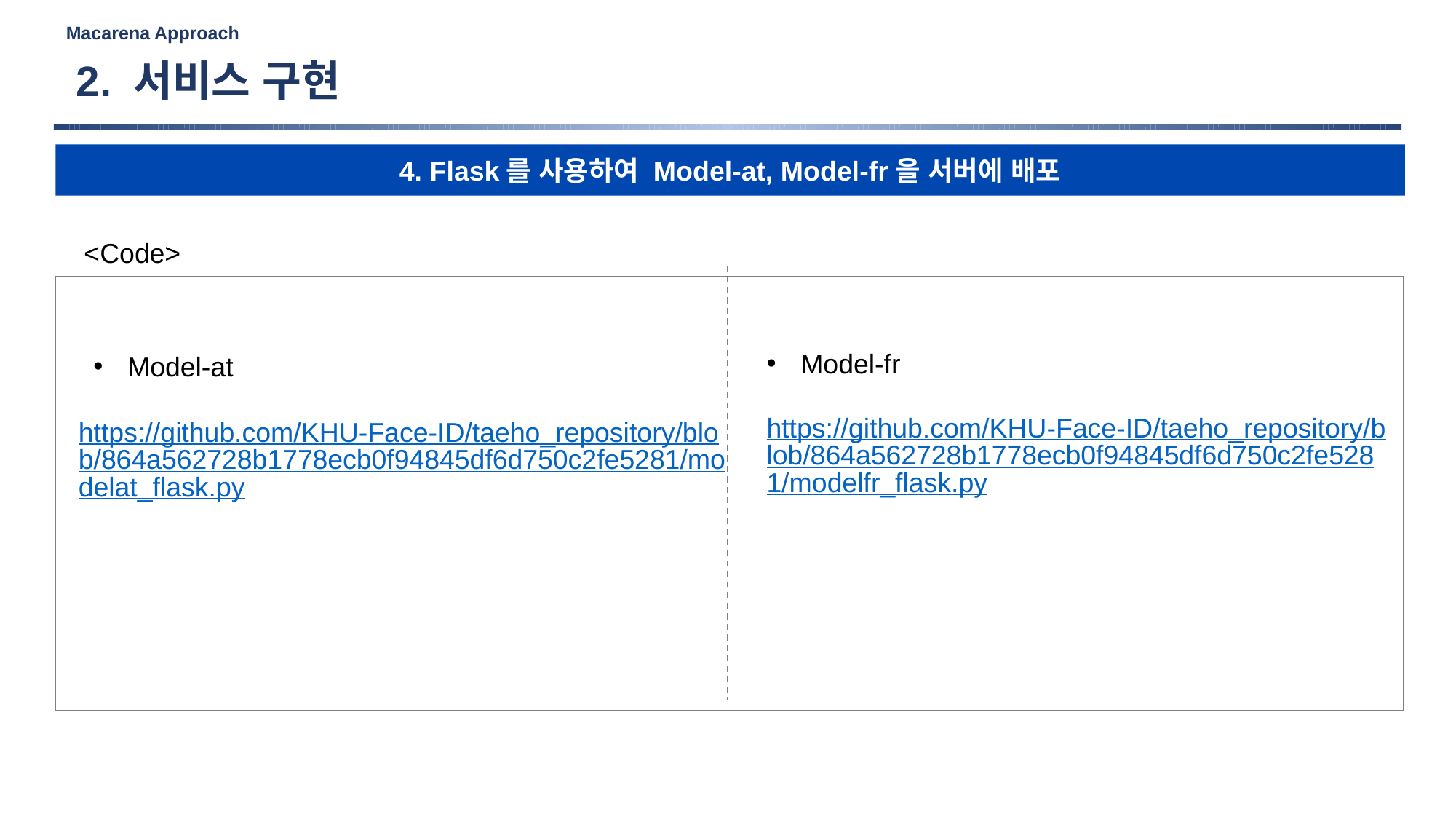

Macarena Approach
2. 서비스 구현

4. Flask를 사용하여 Model-at, Model-fr을 서버에 배포
<Code>

Model-fr

Model-at

https://github.com/KHU-Face-ID/taeho_repository/blob/864a562728b1778ecb0f94845df6d750c2fe5281/modelfr_flask.py
https://github.com/KHU-Face-ID/taeho_repository/blob/864a562728b1778ecb0f94845df6d750c2fe5281/modelat_flask.py